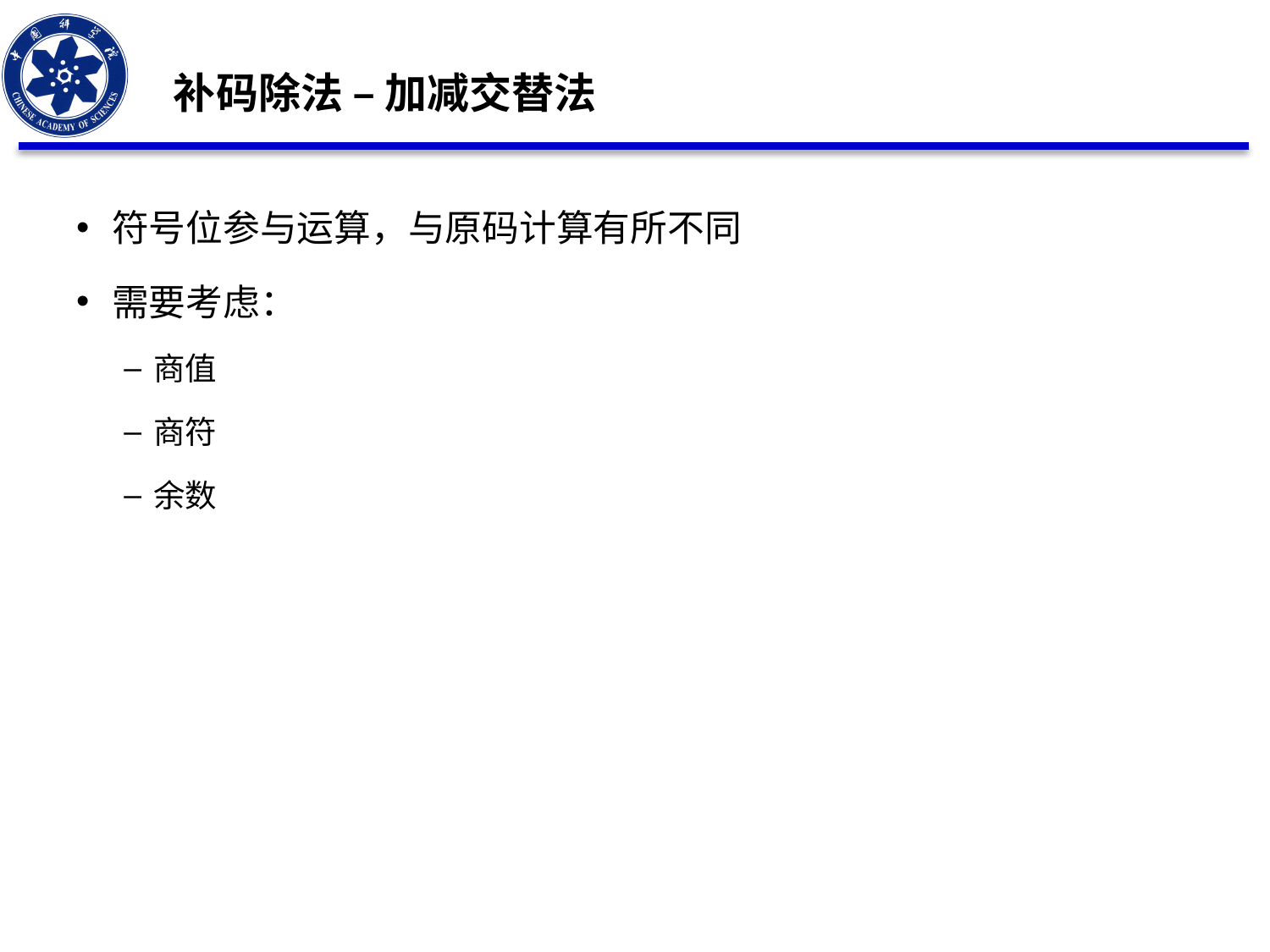

补码除法 – 加减交替法
符号位参与运算，与原码计算有所不同
需要考虑：
商值
商符
余数